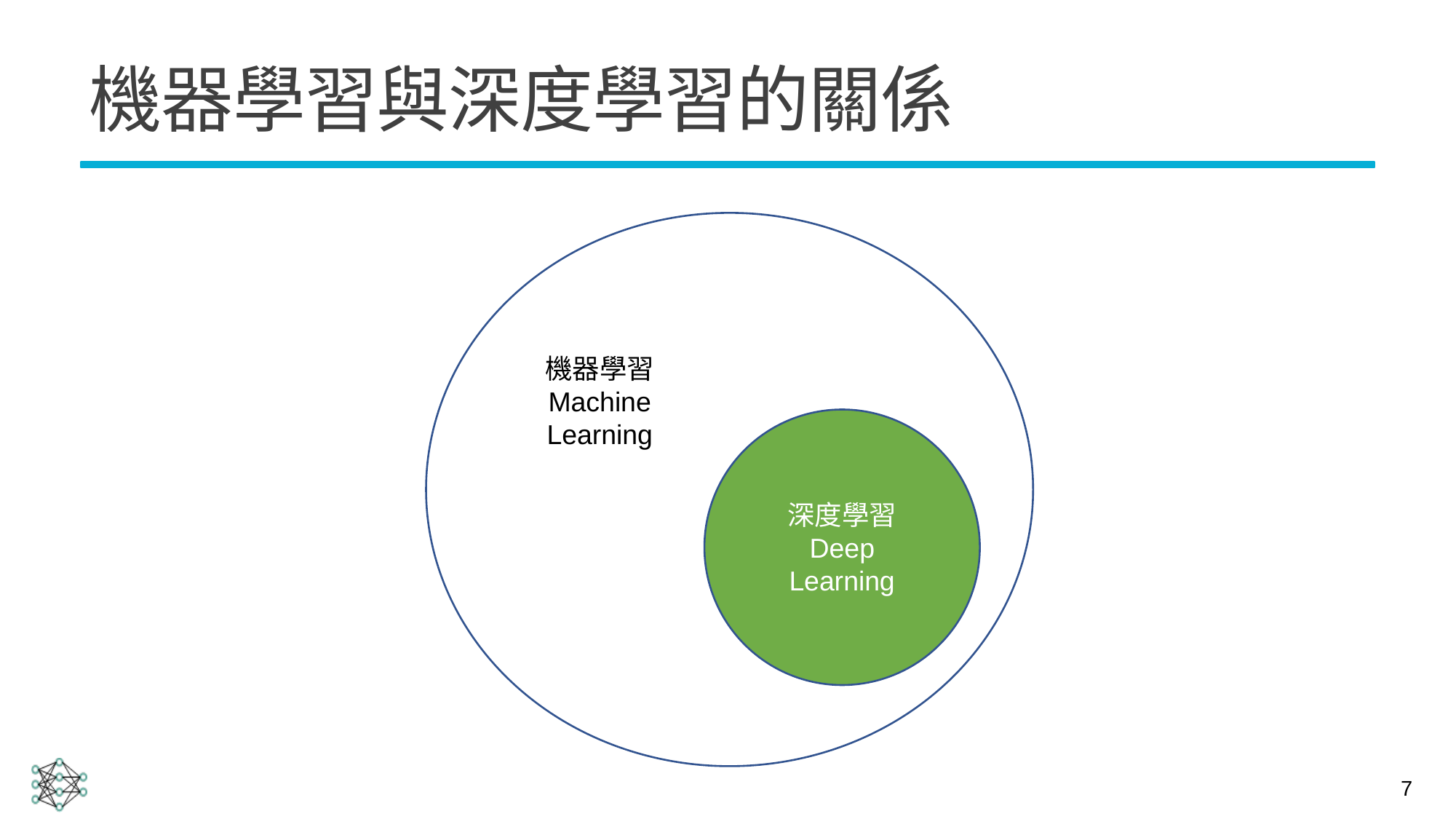

# 機器學習與深度學習的關係

機器學習
Machine Learning
深度學習
Deep Learning
7